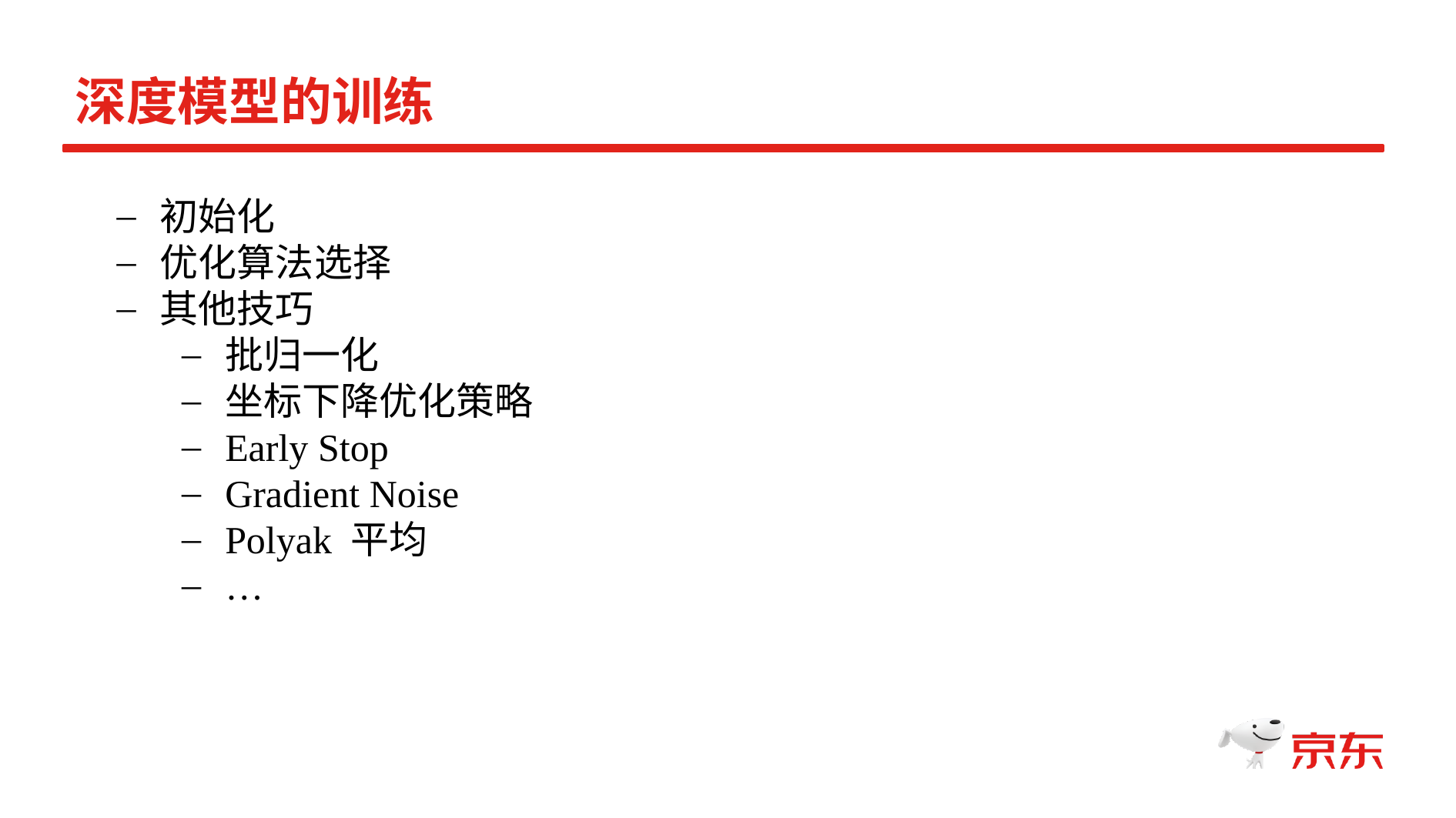

深度模型的训练
初始化
优化算法选择
其他技巧
批归一化
坐标下降优化策略
Early Stop
Gradient Noise
Polyak 平均
…